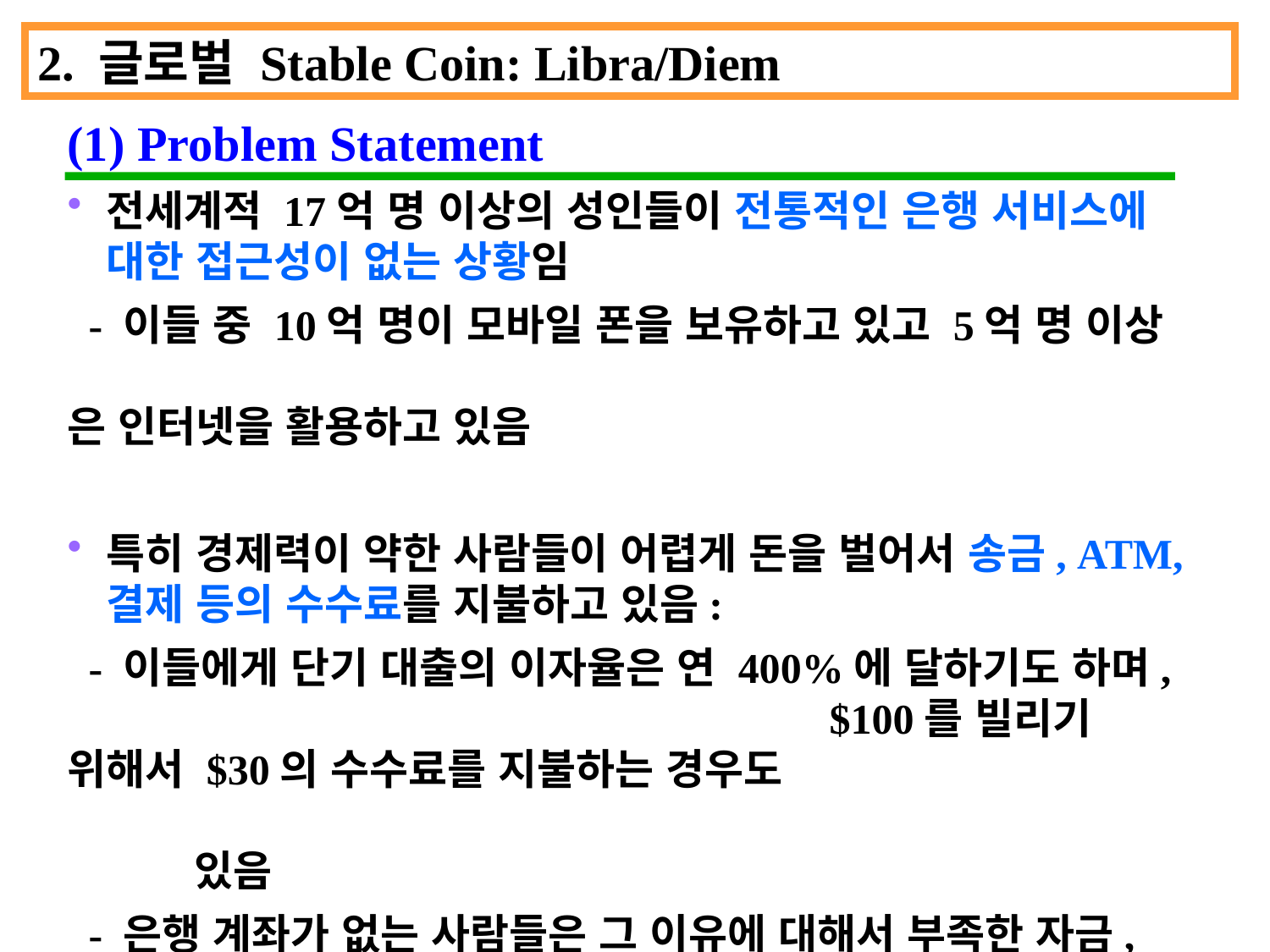

2. 글로벌 Stable Coin: Libra/Diem
(1) Problem Statement
전세계적 17억 명 이상의 성인들이 전통적인 은행 서비스에 대한 접근성이 없는 상황임
  - 이들 중 10억 명이 모바일 폰을 보유하고 있고 5억 명 이상 										은 인터넷을 활용하고 있음

특히 경제력이 약한 사람들이 어렵게 돈을 벌어서 송금, ATM, 결제 등의 수수료를 지불하고 있음:
  - 이들에게 단기 대출의 이자율은 연 400%에 달하기도 하며, 							$100를 빌리기 위해서 $30의 수수료를 지불하는 경우도 														있음
  - 은행 계좌가 없는 사람들은 그 이유에 대해서 부족한 자금, 							예측하기 어려운 높은 수수료, 물리적 접근성, 신청서류 														 작성의 어려움 등에 대해 말함